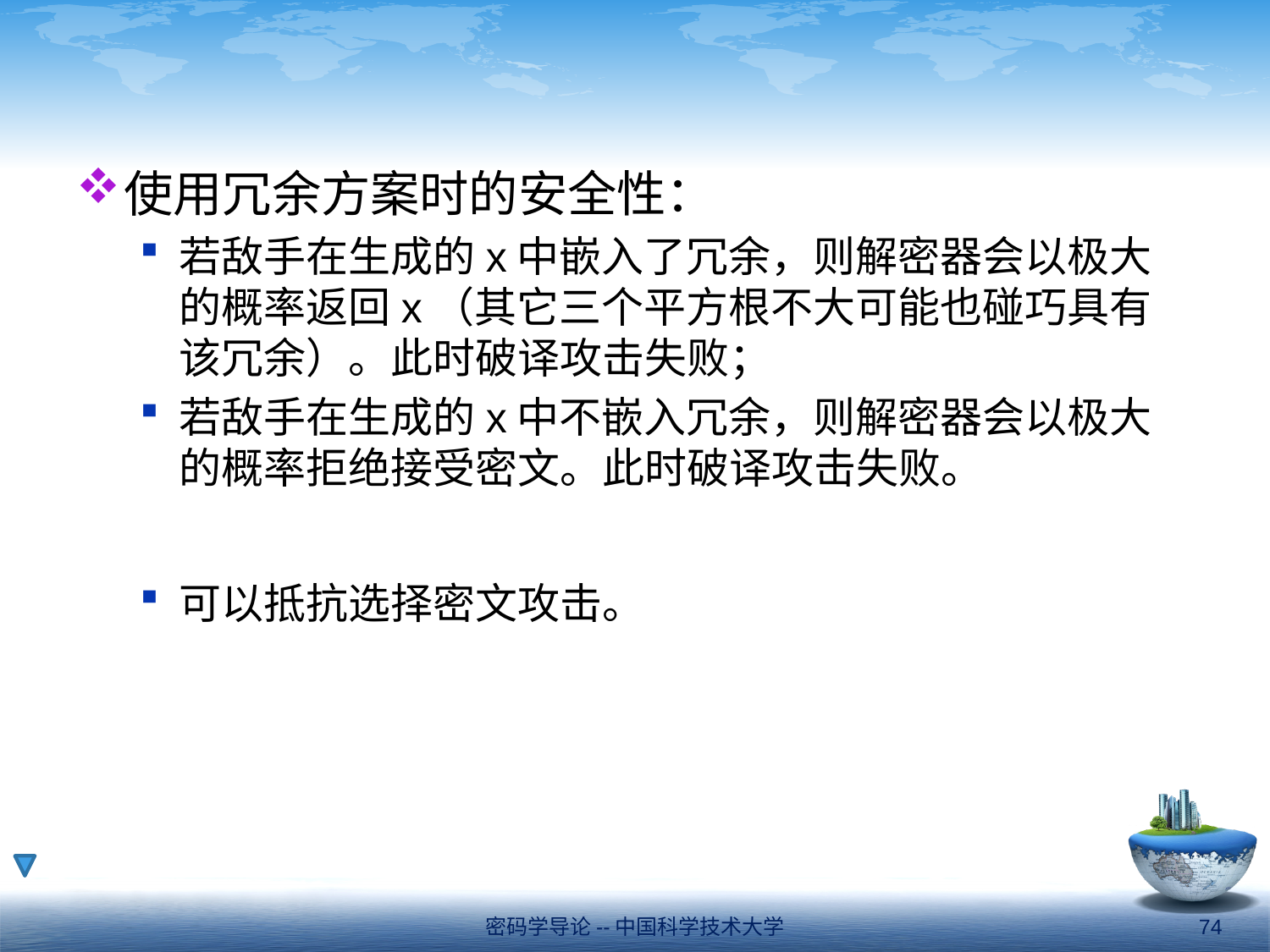

#
使用冗余方案时的安全性：
若敌手在生成的x中嵌入了冗余，则解密器会以极大的概率返回x（其它三个平方根不大可能也碰巧具有该冗余）。此时破译攻击失败；
若敌手在生成的x中不嵌入冗余，则解密器会以极大的概率拒绝接受密文。此时破译攻击失败。

可以抵抗选择密文攻击。

密码学导论--中国科学技术大学
74